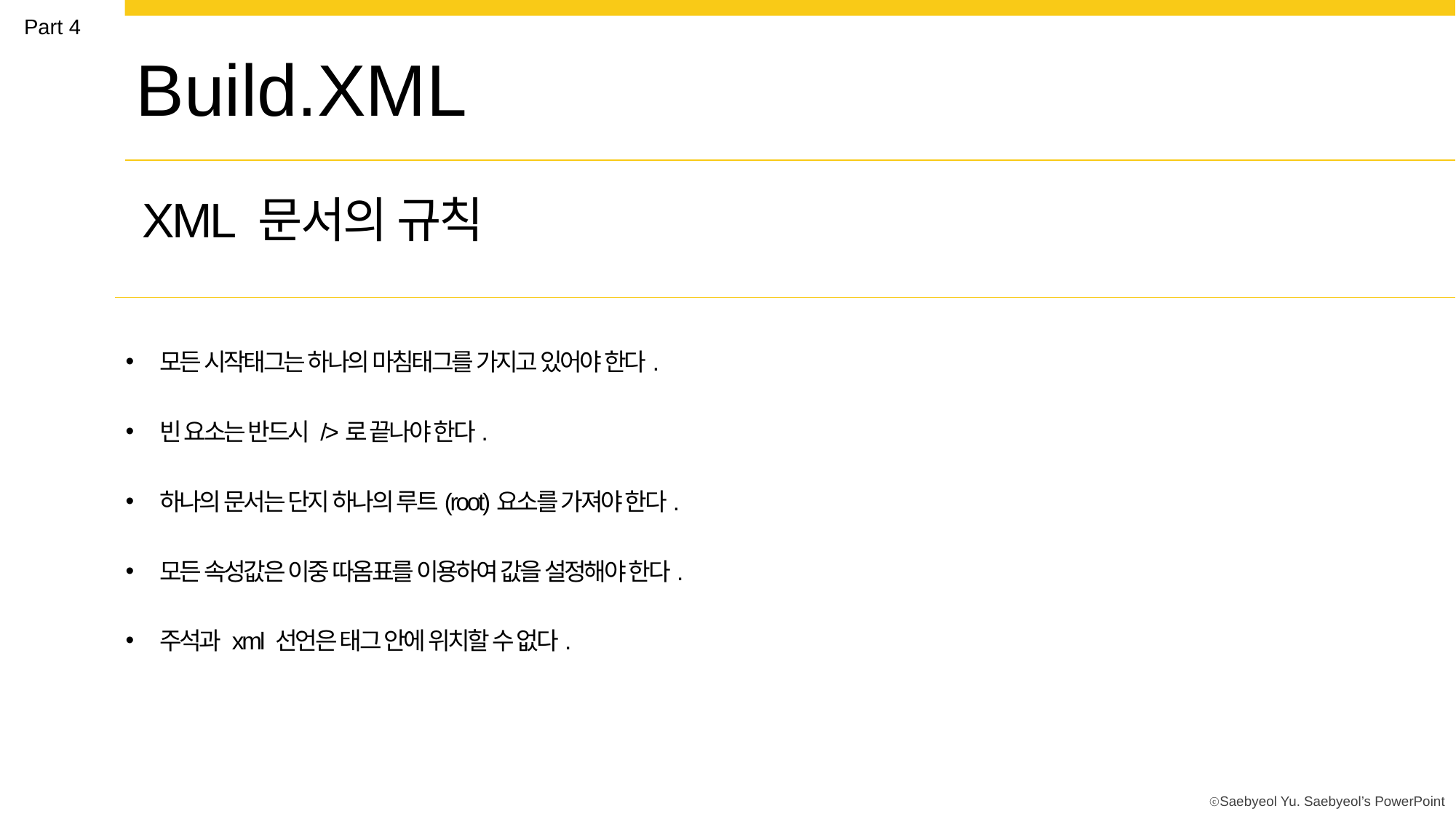

Part 4
Build.XML

XML 문서의 규칙

모든 시작태그는 하나의 마침태그를 가지고 있어야 한다.

빈 요소는 반드시 />로 끝나야 한다.

하나의 문서는 단지 하나의 루트(root)요소를 가져야 한다.

모든 속성값은 이중 따옴표를 이용하여 값을 설정해야 한다.

주석과 xml 선언은 태그 안에 위치할 수 없다.